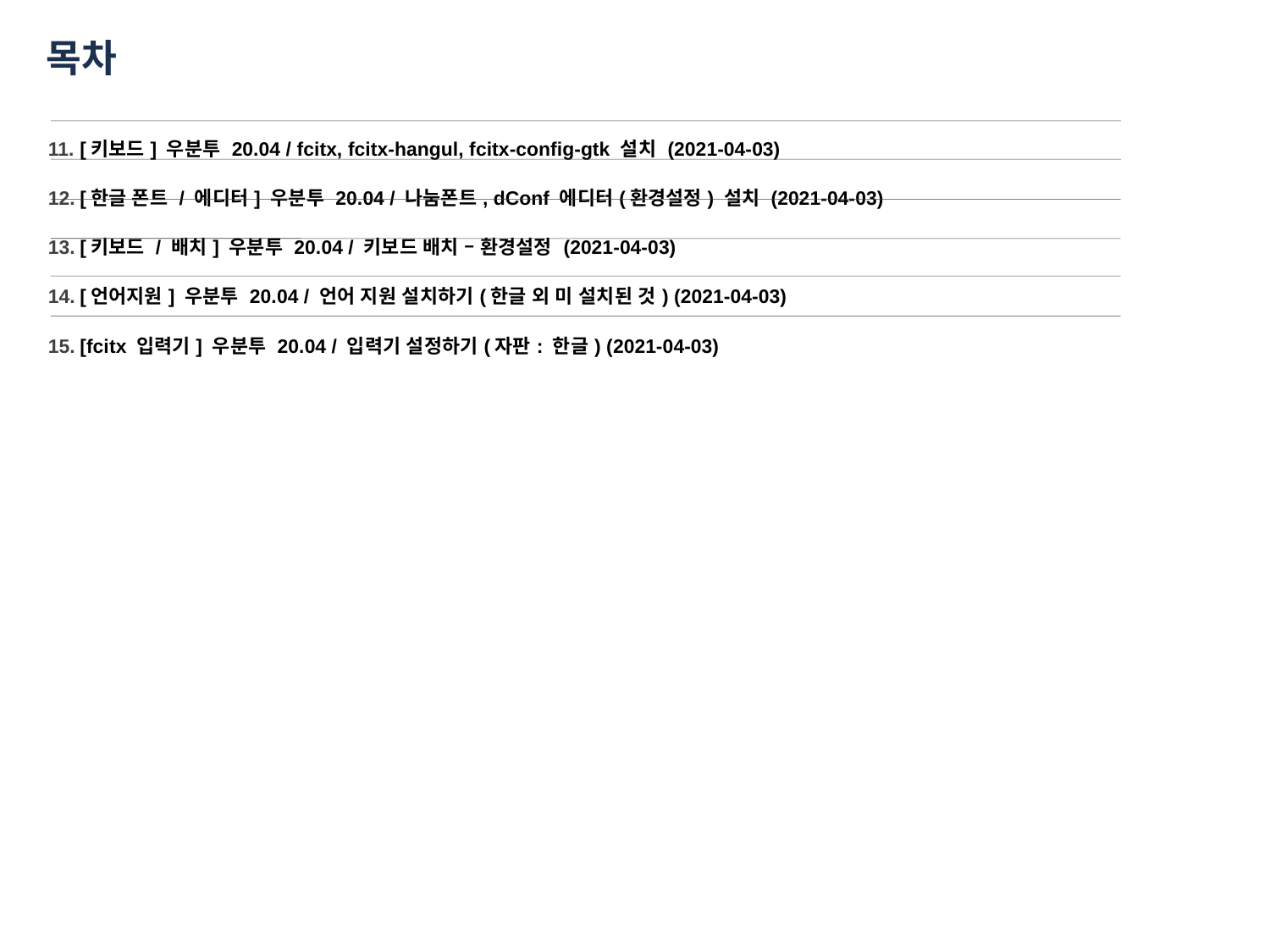

목차
[키보드] 우분투 20.04 / fcitx, fcitx-hangul, fcitx-config-gtk 설치 (2021-04-03)
[한글 폰트 / 에디터] 우분투 20.04 / 나눔폰트, dConf 에디터(환경설정) 설치 (2021-04-03)
[키보드 / 배치] 우분투 20.04 / 키보드 배치 – 환경설정 (2021-04-03)
[언어지원] 우분투 20.04 / 언어 지원 설치하기(한글 외 미 설치된 것) (2021-04-03)
[fcitx 입력기] 우분투 20.04 / 입력기 설정하기(자판: 한글) (2021-04-03)